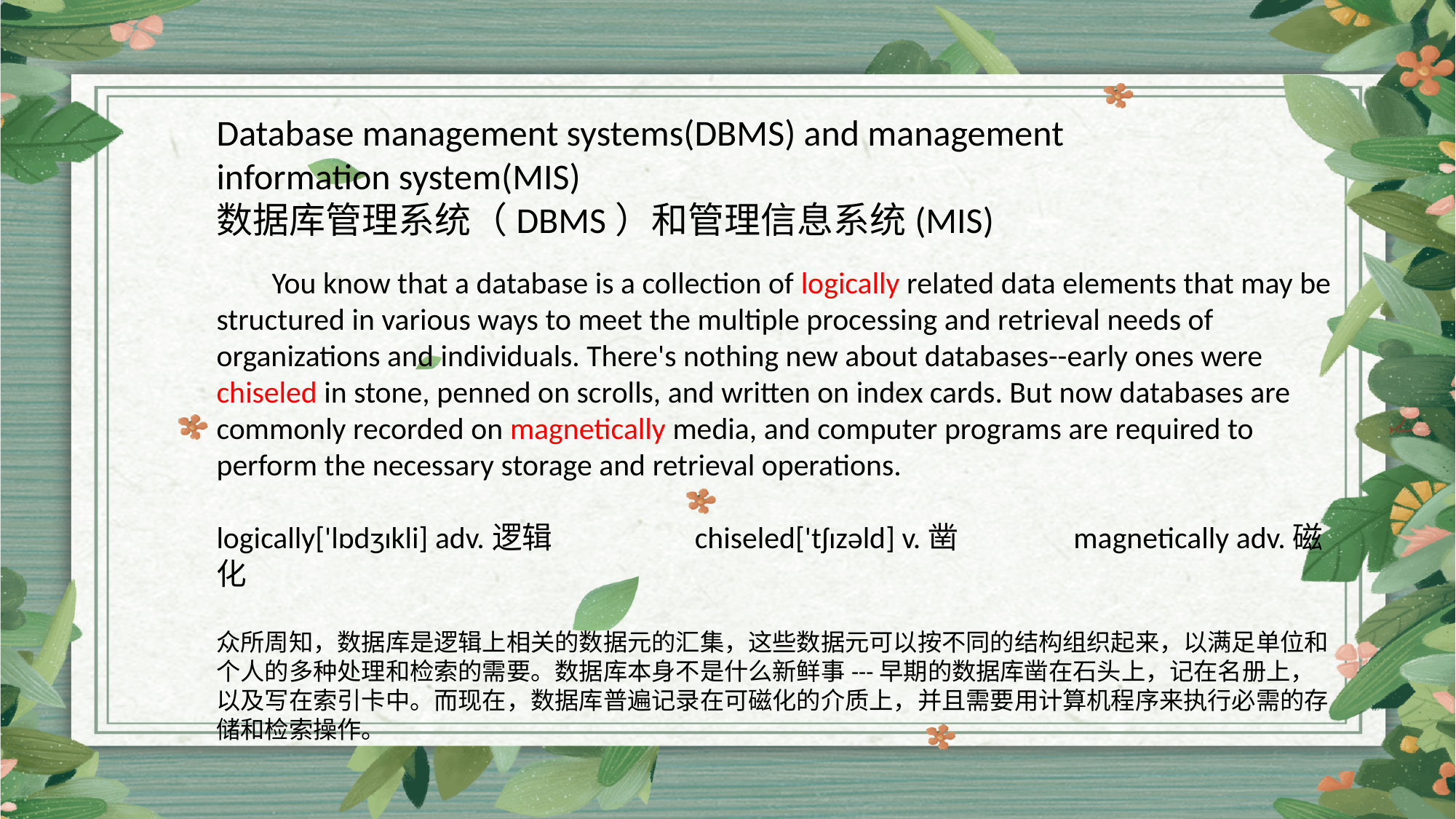

Database management systems(DBMS) and management information system(MIS)
数据库管理系统（DBMS）和管理信息系统(MIS)

        You know that a database is a collection of logically related data elements that may be structured in various ways to meet the multiple processing and retrieval needs of organizations and individuals. There's nothing new about databases--early ones were chiseled in stone, penned on scrolls, and written on index cards. But now databases are commonly recorded on magnetically media, and computer programs are required to perform the necessary storage and retrieval operations.

logically['lɒdʒɪkli] adv.逻辑                    chiseled['tʃɪzəld] v.凿                magnetically adv.磁化

众所周知，数据库是逻辑上相关的数据元的汇集，这些数据元可以按不同的结构组织起来，以满足单位和个人的多种处理和检索的需要。数据库本身不是什么新鲜事---早期的数据库凿在石头上，记在名册上，以及写在索引卡中。而现在，数据库普遍记录在可磁化的介质上，并且需要用计算机程序来执行必需的存储和检索操作。